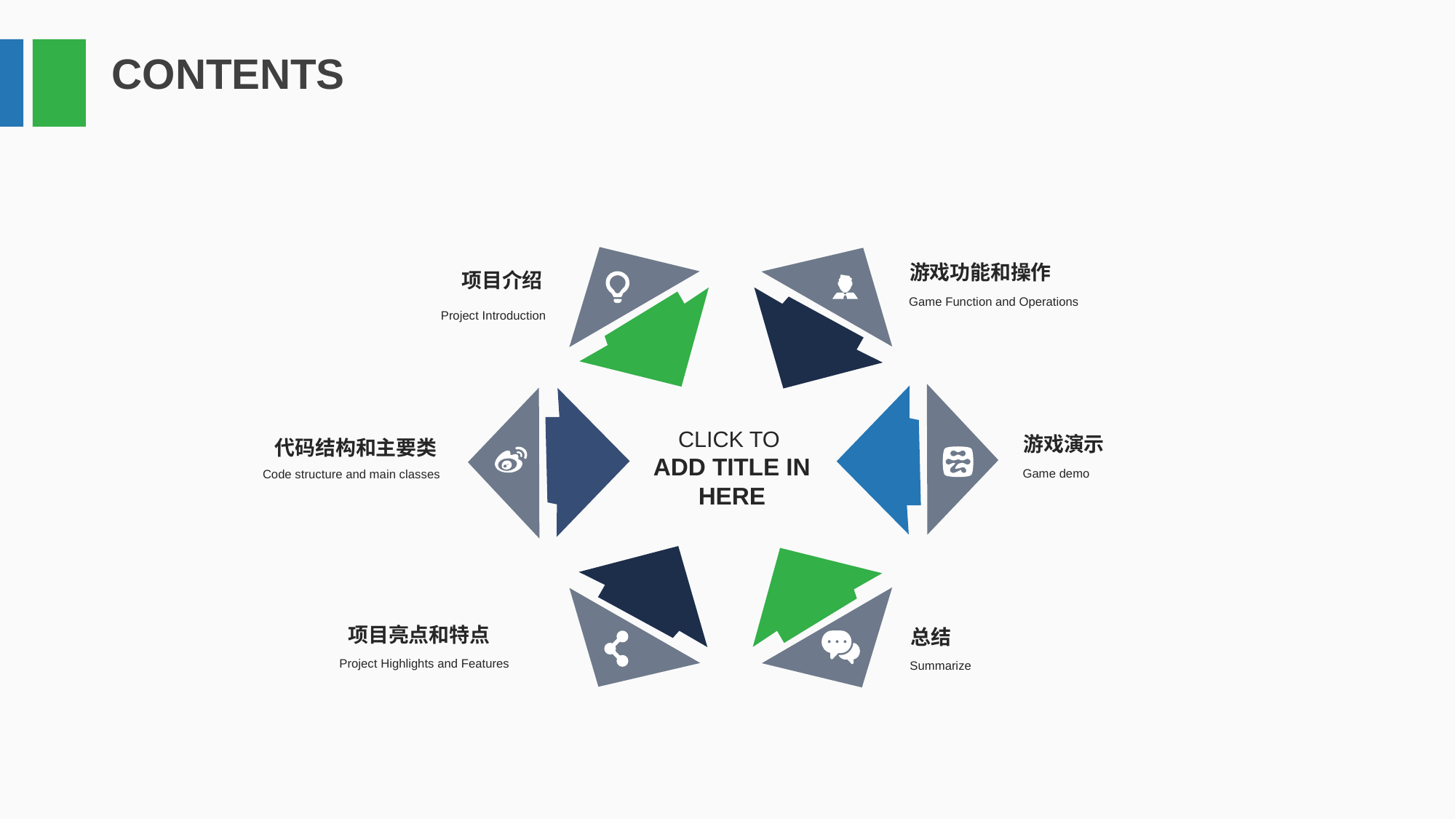

CONTENTS

游戏功能和操作
Game Function and Operations
项目介绍
Project Introduction
CLICK TO
ADD TITLE IN HERE
游戏演示
Game demo
代码结构和主要类
Code structure and main classes
项目亮点和特点
Project Highlights and Features
总结
Summarize